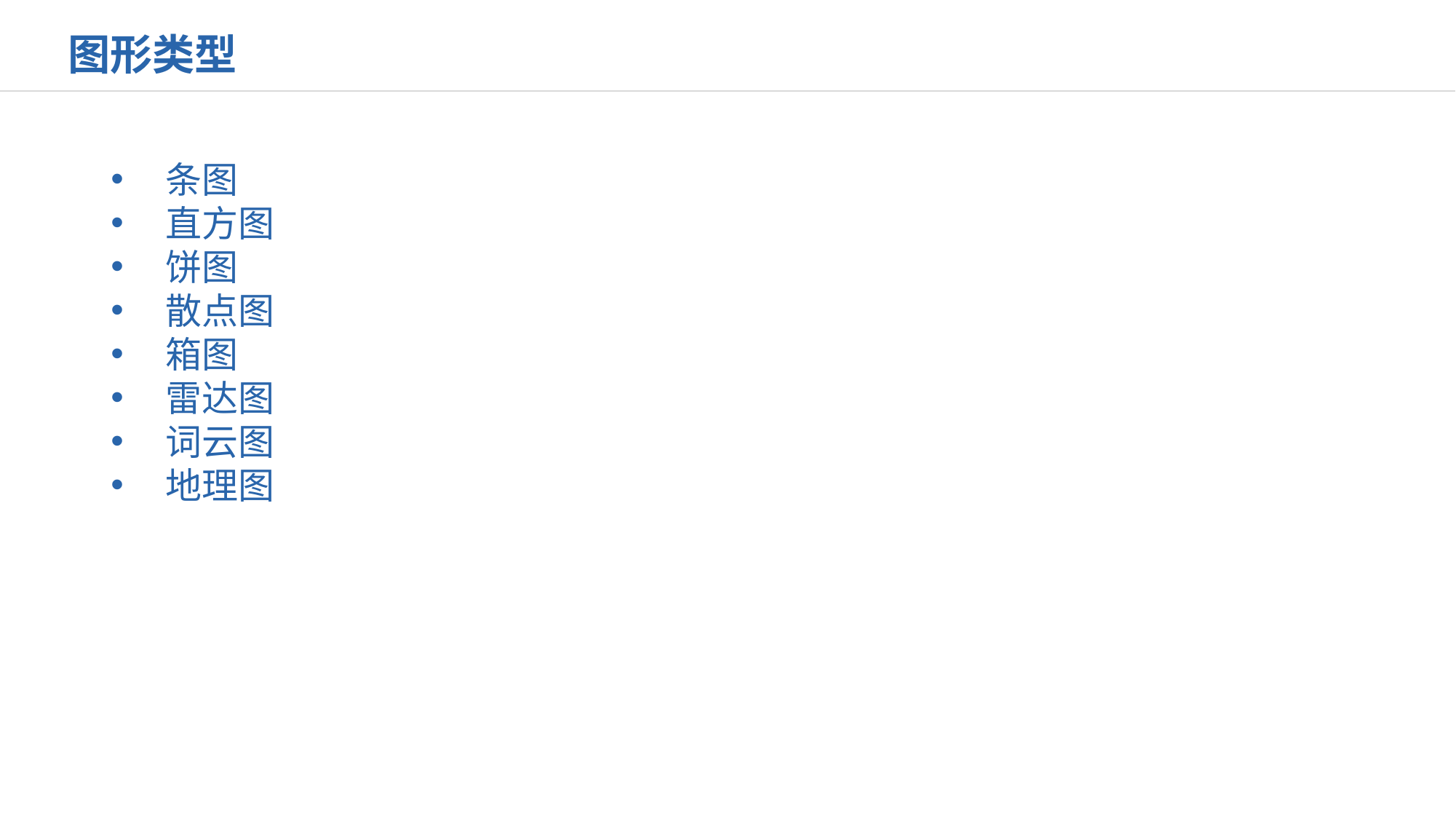

图形类型
条图
直方图
饼图
散点图
箱图
雷达图
词云图
地理图